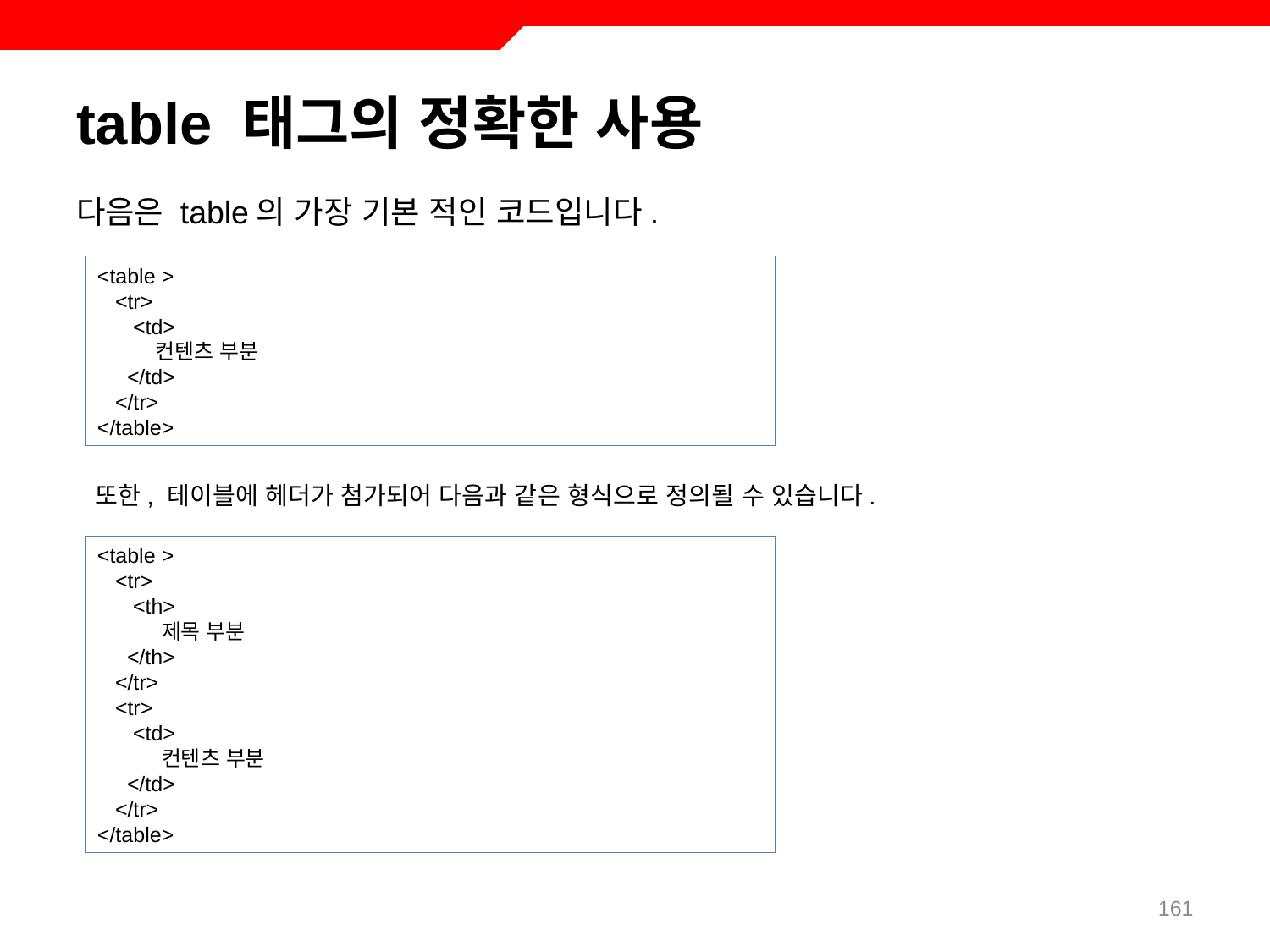

# table 태그의 정확한 사용
다음은 table의 가장 기본 적인 코드입니다.
<table >
   <tr>
      <td>
         컨텐츠 부분
     </td>
   </tr>
</table>
또한, 테이블에 헤더가 첨가되어 다음과 같은 형식으로 정의될 수 있습니다.
<table >
   <tr>
      <th>
          제목 부분
     </th>
   </tr>
   <tr>
      <td>
          컨텐츠 부분
     </td>
   </tr>
</table>
161